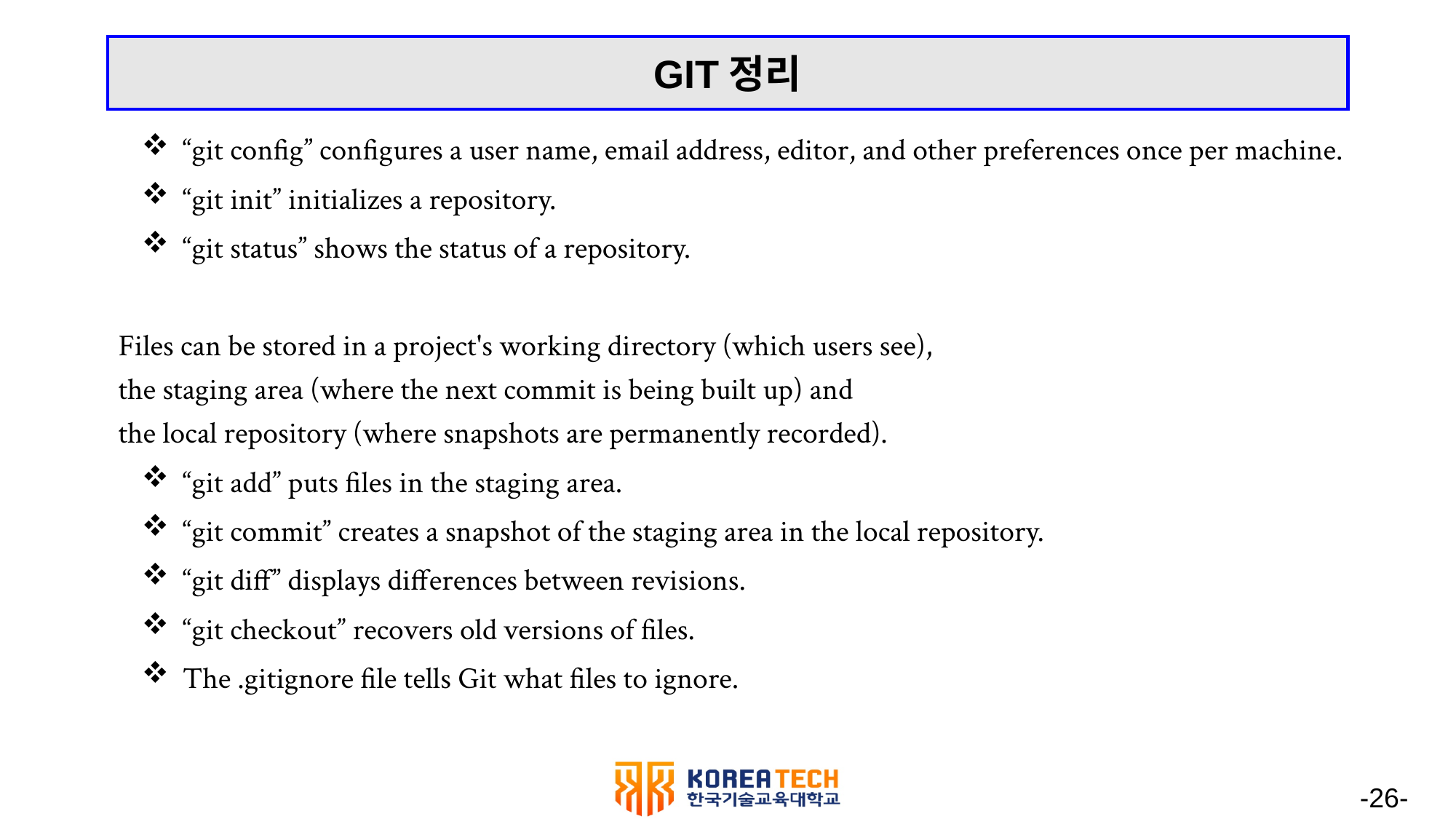

# GIT정리
“git config” configures a user name, email address, editor, and other preferences once per machine.
“git init” initializes a repository.
“git status” shows the status of a repository.

Files can be stored in a project's working directory (which users see),
the staging area (where the next commit is being built up) and
the local repository (where snapshots are permanently recorded).
“git add” puts files in the staging area.
“git commit” creates a snapshot of the staging area in the local repository.
“git diff” displays differences between revisions.
“git checkout” recovers old versions of files.
The .gitignore file tells Git what files to ignore.
-26-